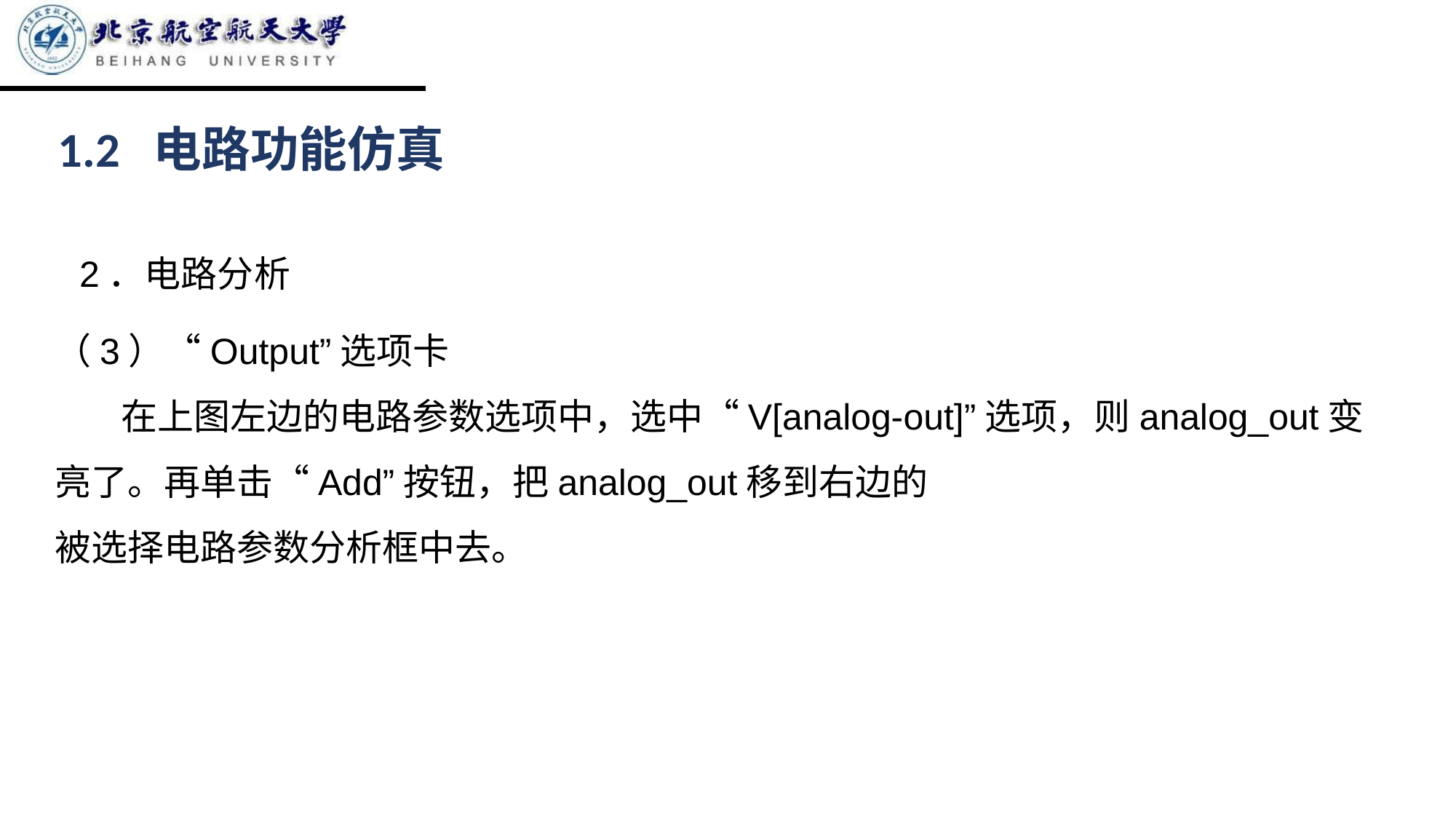

1.2  电路功能仿真
2．电路分析
（3）“Output”选项卡
       在上图左边的电路参数选项中，选中“V[analog-out]”选项，则analog_out变亮了。再单击“Add”按钮，把analog_out移到右边的
被选择电路参数分析框中去。